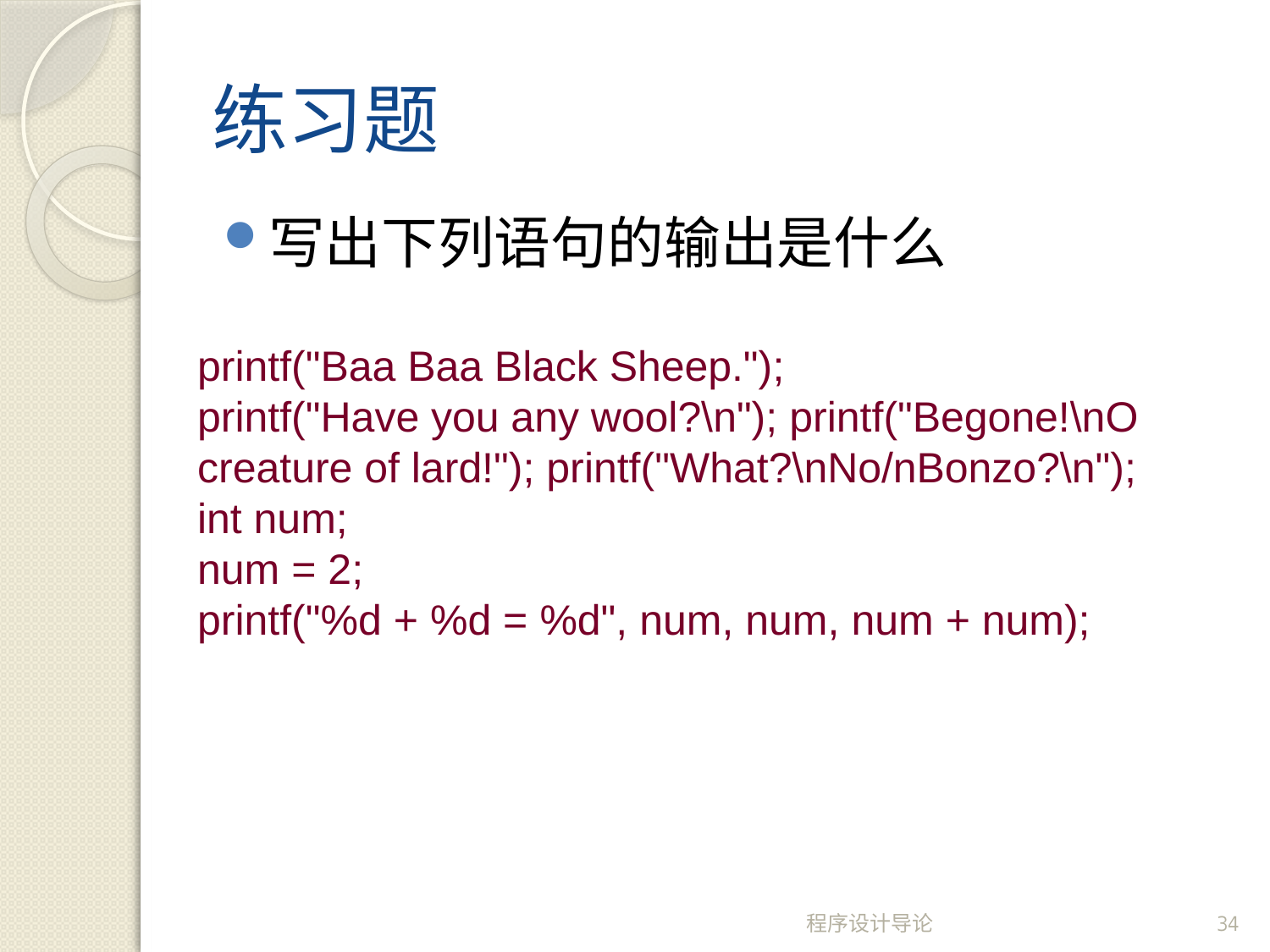

# 练习题
写出下列语句的输出是什么

printf("Baa Baa Black Sheep.");
printf("Have you any wool?\n"); printf("Begone!\nO creature of lard!"); printf("What?\nNo/nBonzo?\n");
int num;
num = 2;
printf("%d + %d = %d", num, num, num + num);
程序设计导论
34